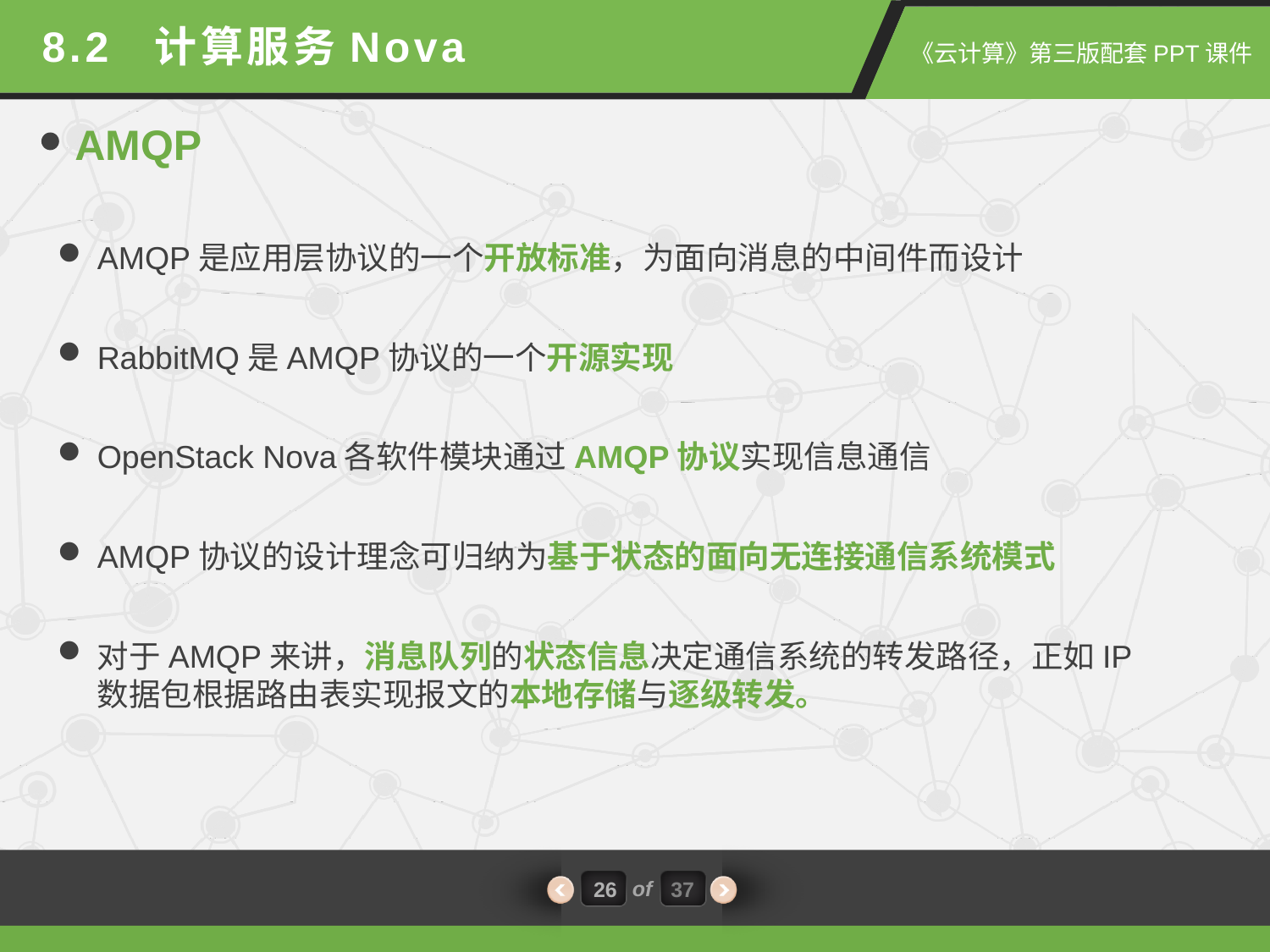

8.2  计算服务Nova
AMQP

AMQP是应用层协议的一个开放标准，为面向消息的中间件而设计
RabbitMQ是AMQP协议的一个开源实现
OpenStack Nova各软件模块通过AMQP协议实现信息通信
AMQP协议的设计理念可归纳为基于状态的面向无连接通信系统模式
对于AMQP来讲，消息队列的状态信息决定通信系统的转发路径，正如IP数据包根据路由表实现报文的本地存储与逐级转发。
26